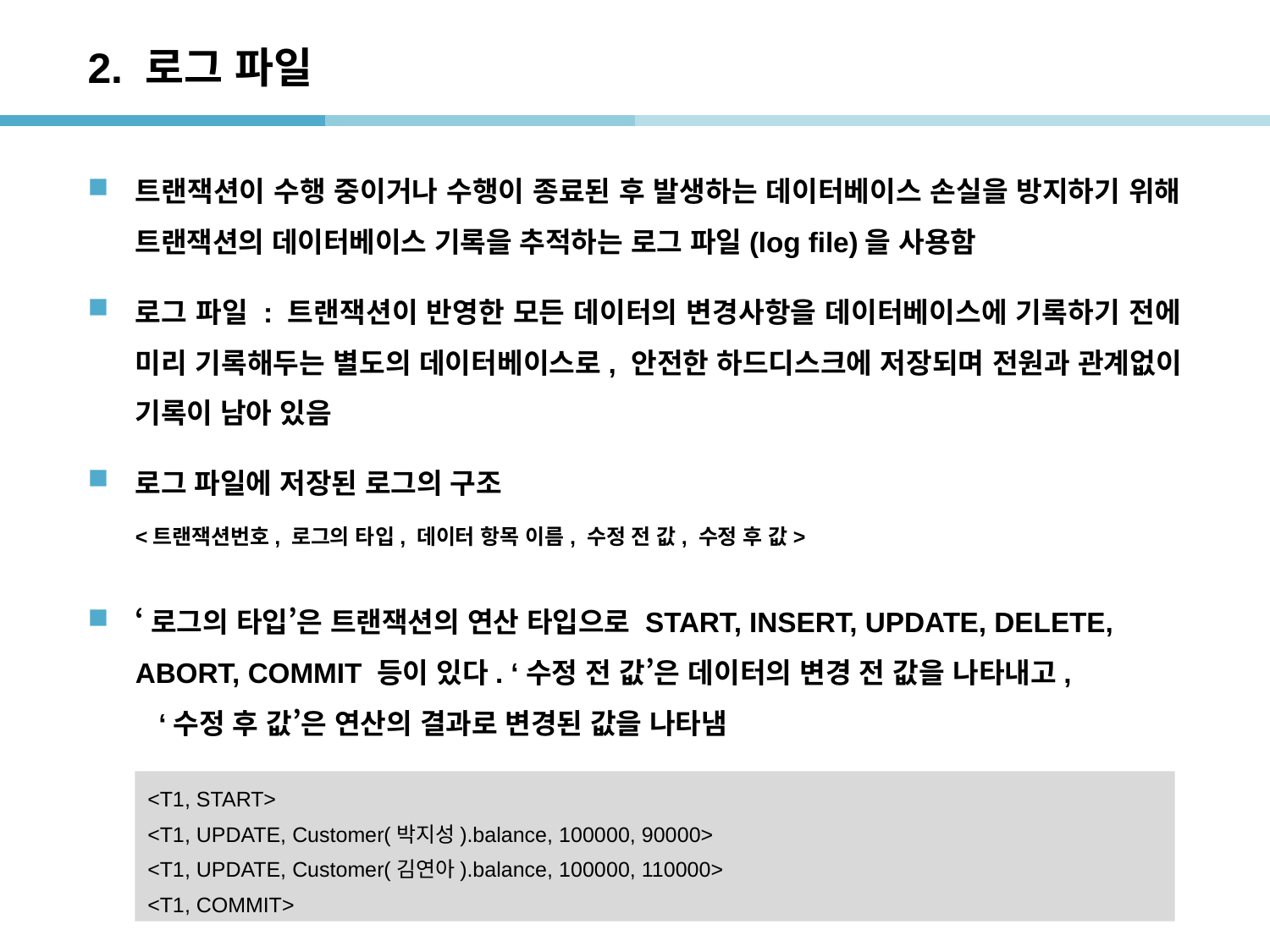

# 2. 로그 파일
트랜잭션이 수행 중이거나 수행이 종료된 후 발생하는 데이터베이스 손실을 방지하기 위해 트랜잭션의 데이터베이스 기록을 추적하는 로그 파일(log file)을 사용함

로그 파일 : 트랜잭션이 반영한 모든 데이터의 변경사항을 데이터베이스에 기록하기 전에 미리 기록해두는 별도의 데이터베이스로, 안전한 하드디스크에 저장되며 전원과 관계없이 기록이 남아 있음

로그 파일에 저장된 로그의 구조
	<트랜잭션번호, 로그의 타입, 데이터 항목 이름, 수정 전 값, 수정 후 값>

‘로그의 타입’은 트랜잭션의 연산 타입으로 START, INSERT, UPDATE, DELETE,
	ABORT, COMMIT 등이 있다. ‘수정 전 값’은 데이터의 변경 전 값을 나타내고,                  ‘수정 후 값’은 연산의 결과로 변경된 값을 나타냄
<T1, START>
<T1, UPDATE, Customer(박지성).balance, 100000, 90000>
<T1, UPDATE, Customer(김연아).balance, 100000, 110000>
<T1, COMMIT>